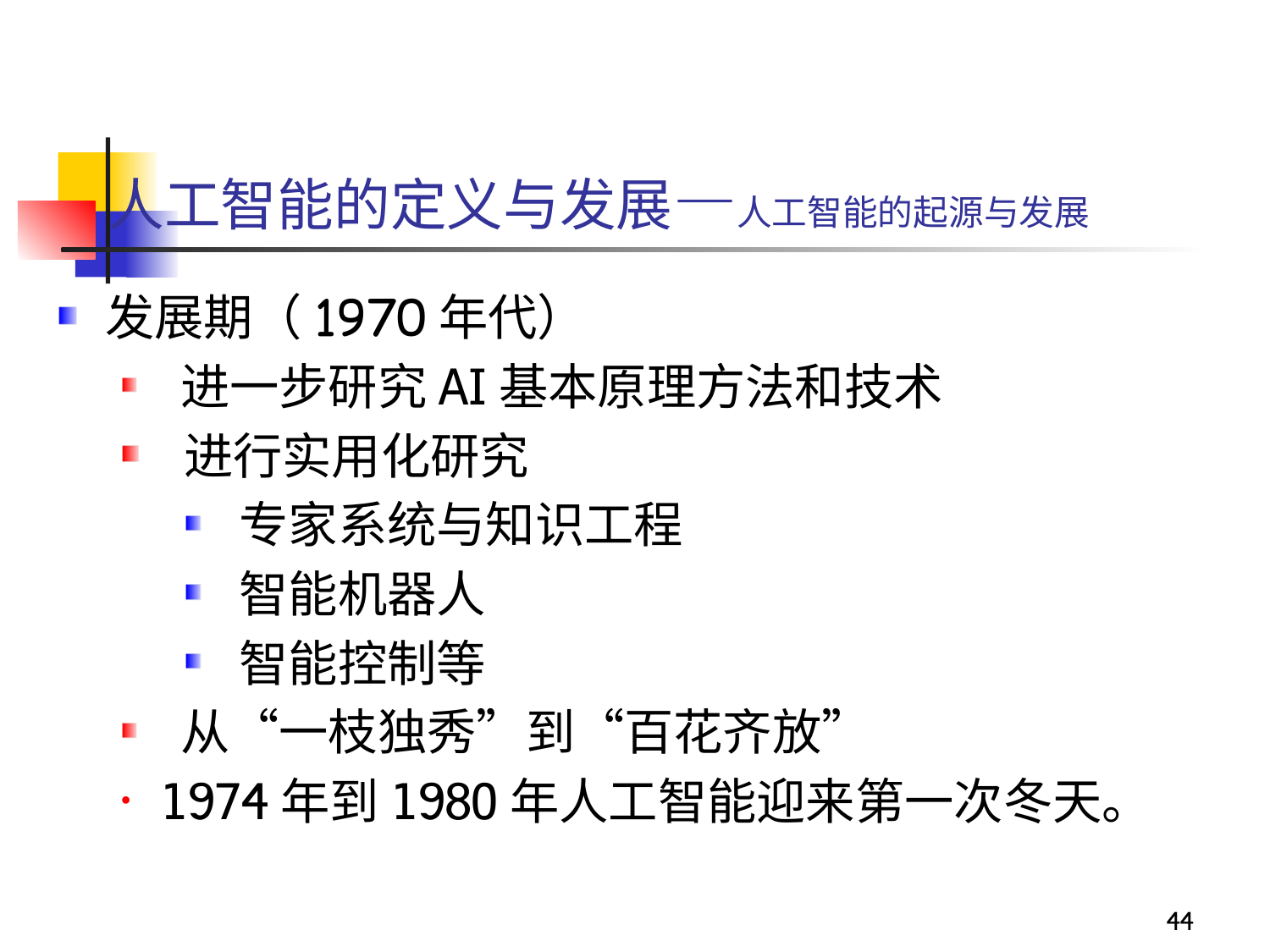

# 人工智能的定义与发展—人工智能的起源与发展
发展期（1970年代）
 进一步研究AI基本原理方法和技术
 进行实用化研究
 专家系统与知识工程
 智能机器人
 智能控制等
 从“一枝独秀”到“百花齐放”
1974年到1980年人工智能迎来第一次冬天。
44